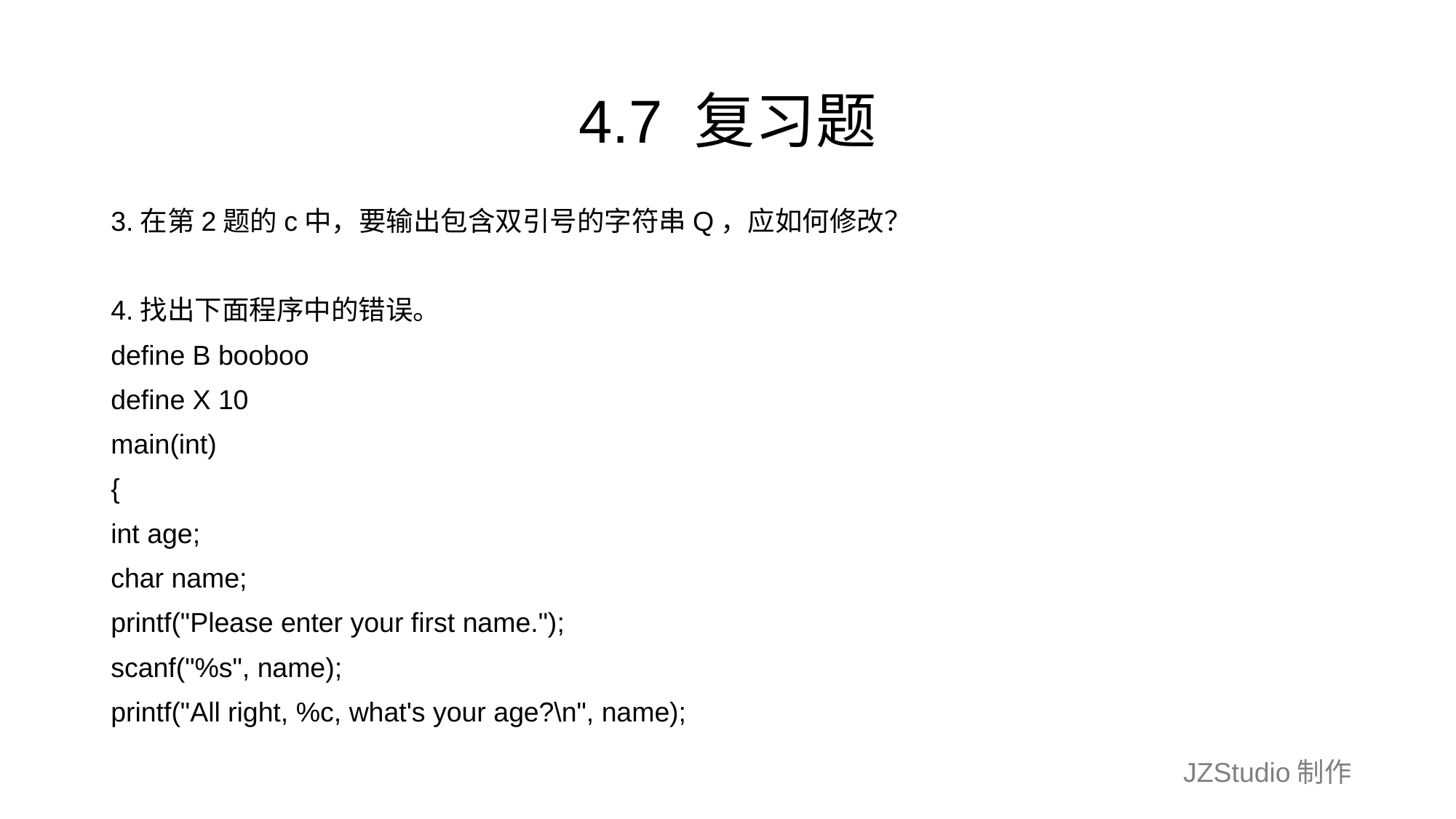

# 4.7 复习题
3.在第2题的c中，要输出包含双引号的字符串Q，应如何修改？

4.找出下面程序中的错误。
define B booboo
define X 10
main(int)
{
int age;
char name;
printf("Please enter your first name.");
scanf("%s", name);
printf("All right, %c, what's your age?\n", name);